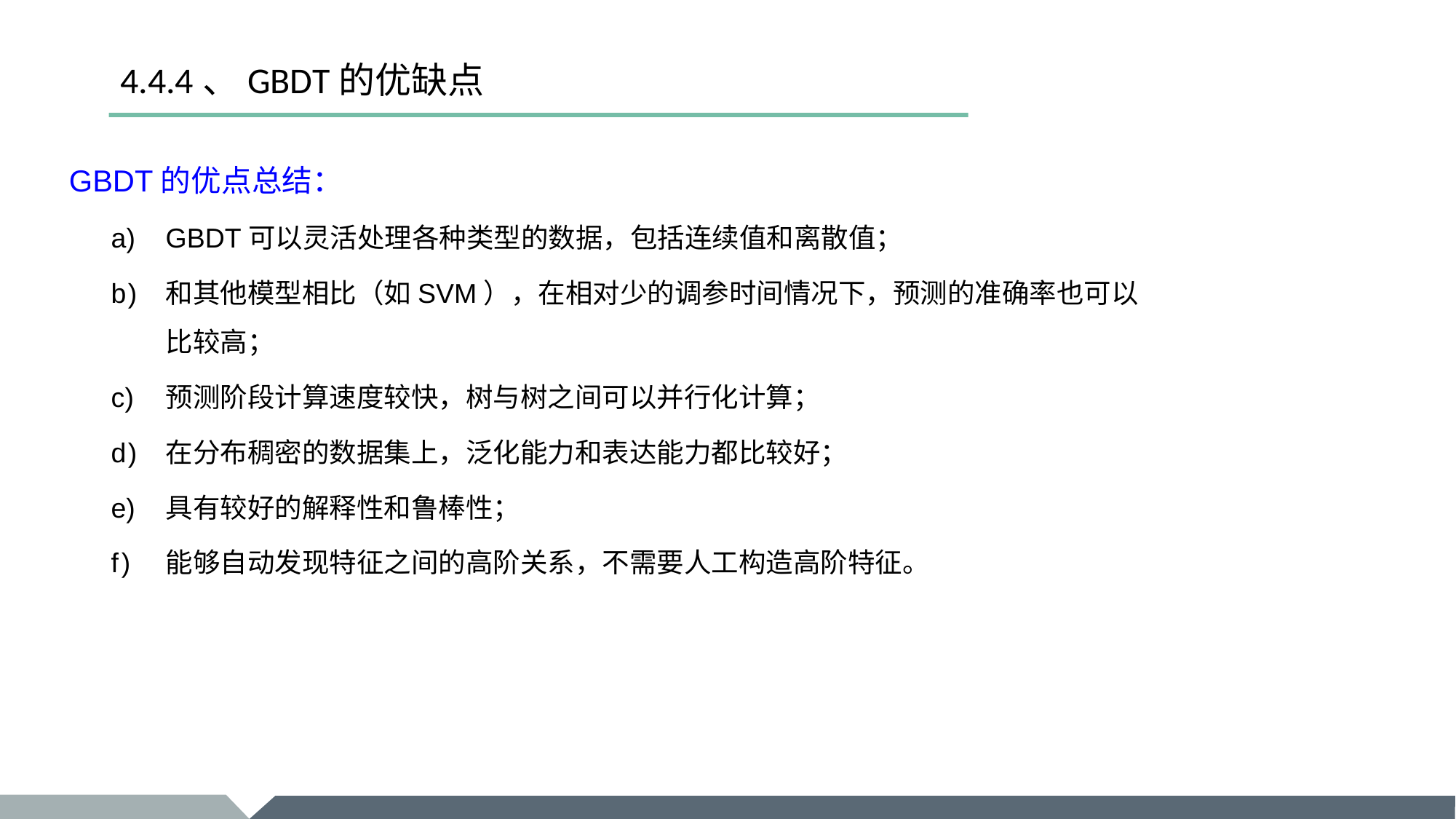

# 4.4.4、GBDT的优缺点
GBDT的优点总结：
GBDT可以灵活处理各种类型的数据，包括连续值和离散值；
和其他模型相比（如SVM），在相对少的调参时间情况下，预测的准确率也可以比较高；
预测阶段计算速度较快，树与树之间可以并行化计算；
在分布稠密的数据集上，泛化能力和表达能力都比较好；
具有较好的解释性和鲁棒性；
能够自动发现特征之间的高阶关系，不需要人工构造高阶特征。